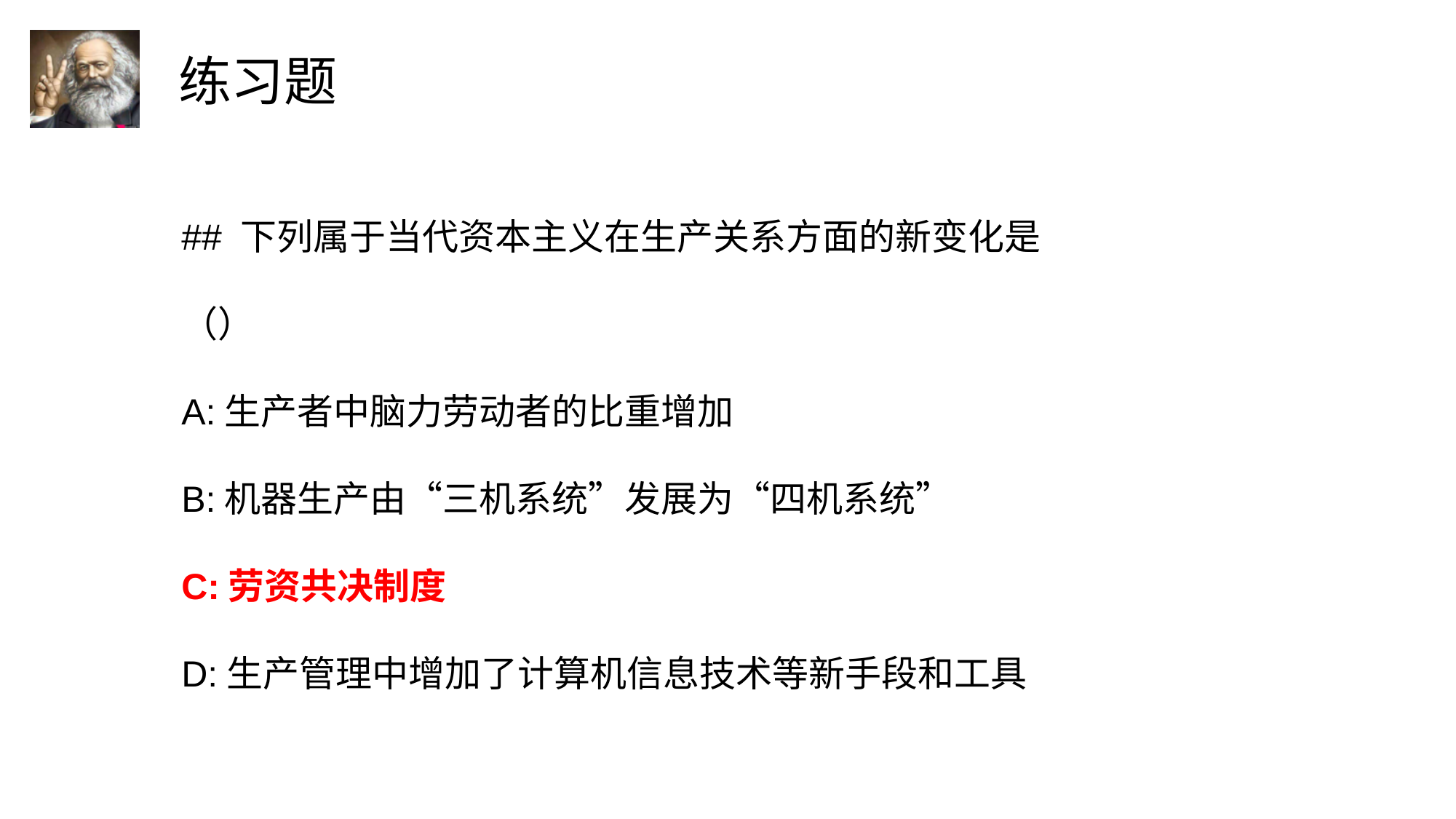

## 下列属于当代资本主义在生产关系方面的新变化是（）
A:生产者中脑力劳动者的比重增加
B:机器生产由“三机系统”发展为“四机系统”
C:劳资共决制度
D:生产管理中增加了计算机信息技术等新手段和工具